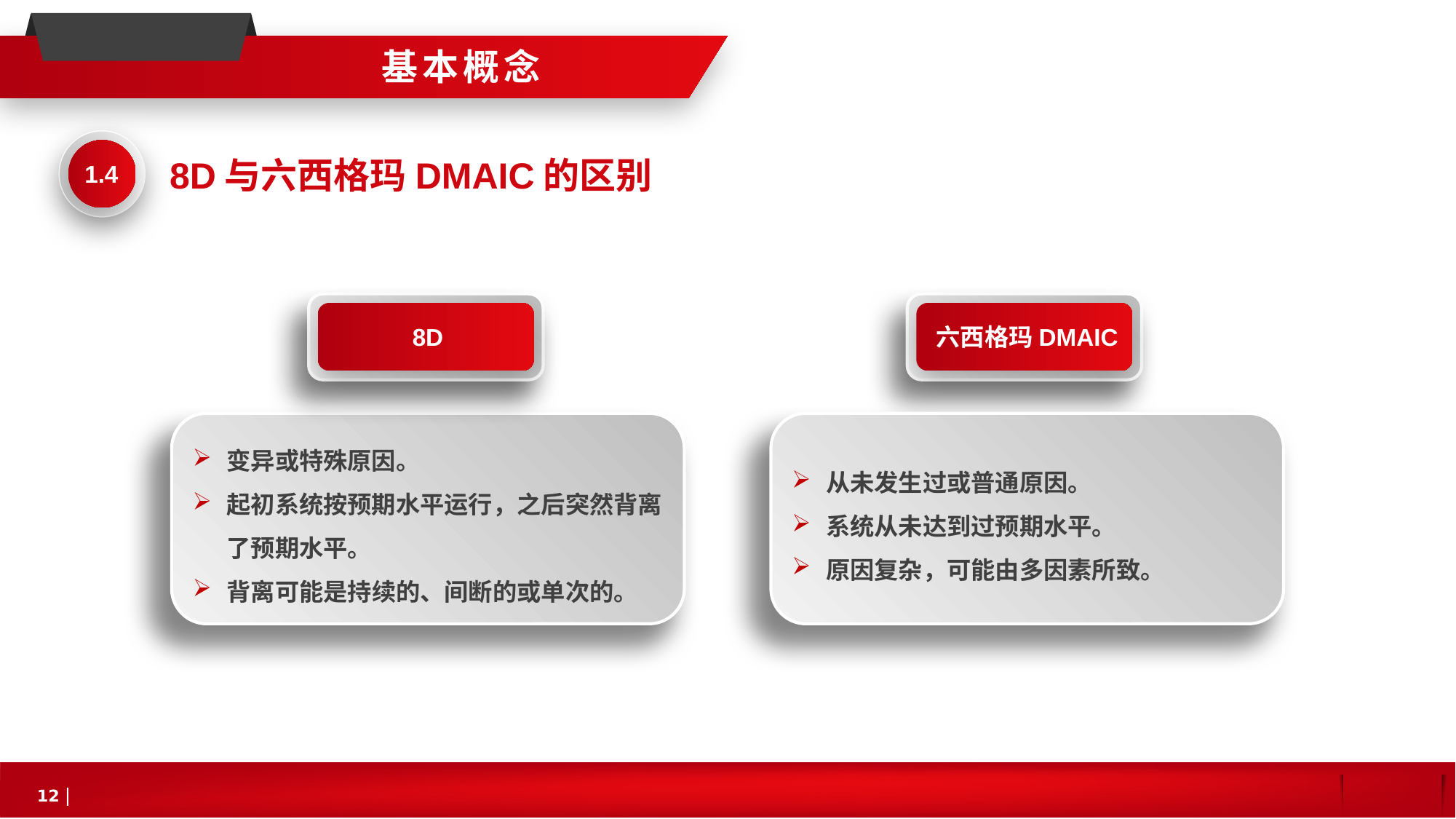

基本概念

8D与六西格玛DMAIC的区别
1.4

8D
变异或特殊原因。
起初系统按预期水平运行，之后突然背离了预期水平。
背离可能是持续的、间断的或单次的。

六西格玛DMAIC
从未发生过或普通原因。
系统从未达到过预期水平。
原因复杂，可能由多因素所致。